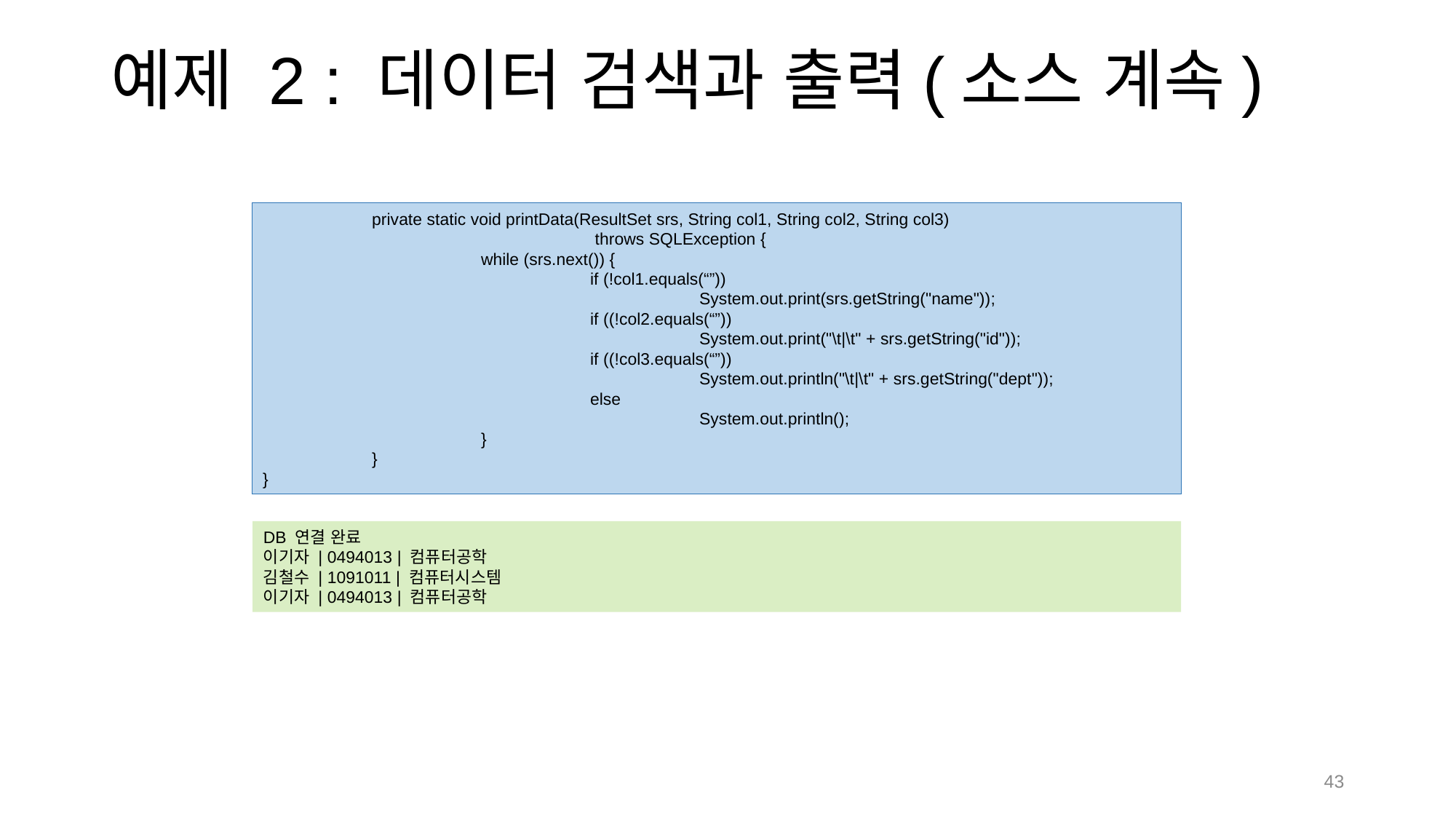

# 예제 2 : 데이터 검색과 출력(소스 계속)

	private static void printData(ResultSet srs, String col1, String col2, String col3)
			 throws SQLException {
		while (srs.next()) {
			if (!col1.equals(“”))
				System.out.print(srs.getString("name"));
			if ((!col2.equals(“”))
				System.out.print("\t|\t" + srs.getString("id"));
			if ((!col3.equals(“”))
				System.out.println("\t|\t" + srs.getString("dept"));
			else
				System.out.println();
		}
	}
}
DB 연결 완료
이기자 | 0494013 | 컴퓨터공학
김철수 | 1091011 | 컴퓨터시스템
이기자 | 0494013 | 컴퓨터공학
43